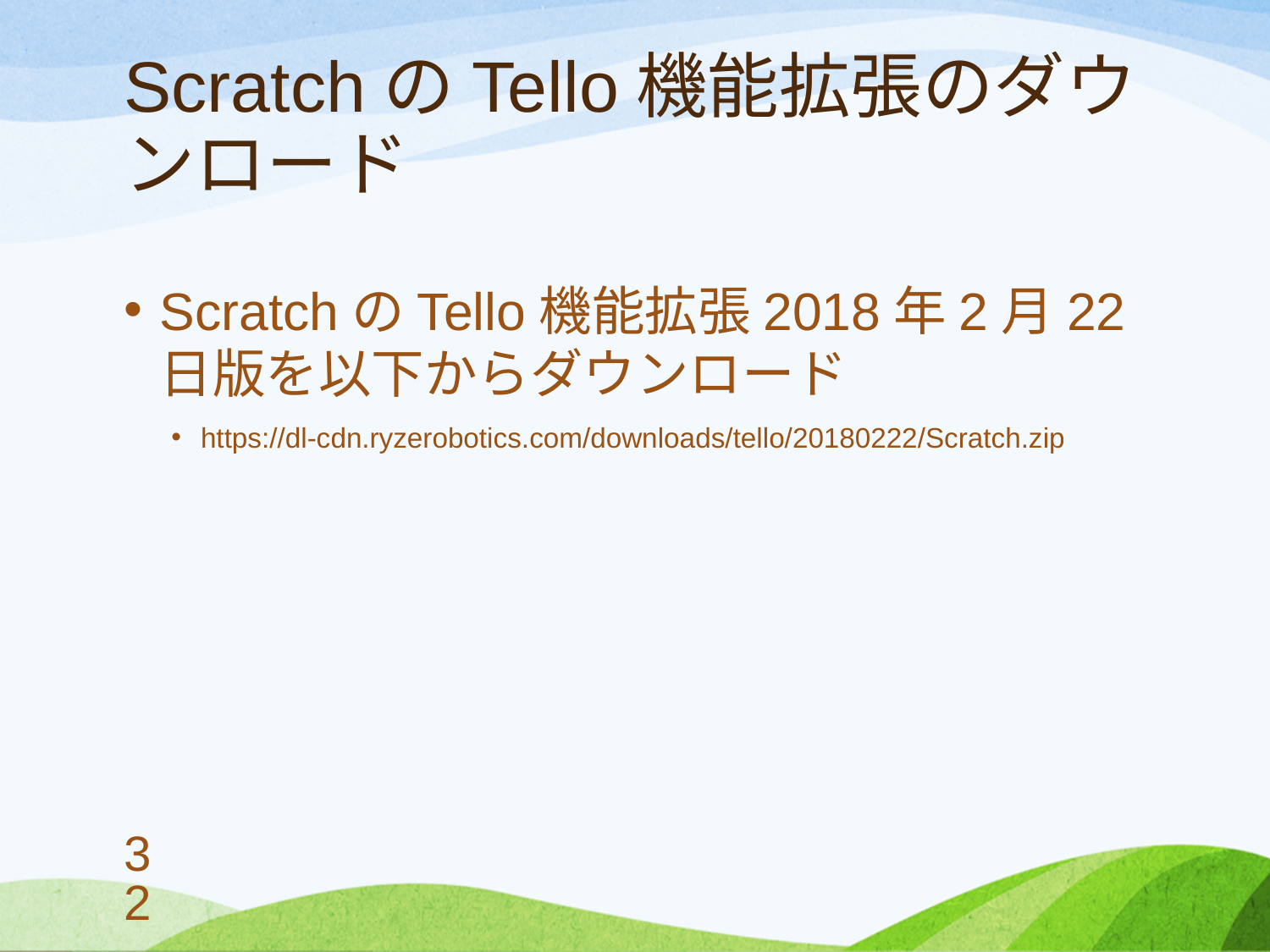

# ScratchのTello機能拡張のダウンロード
ScratchのTello機能拡張2018年2月22日版を以下からダウンロード
https://dl-cdn.ryzerobotics.com/downloads/tello/20180222/Scratch.zip
32